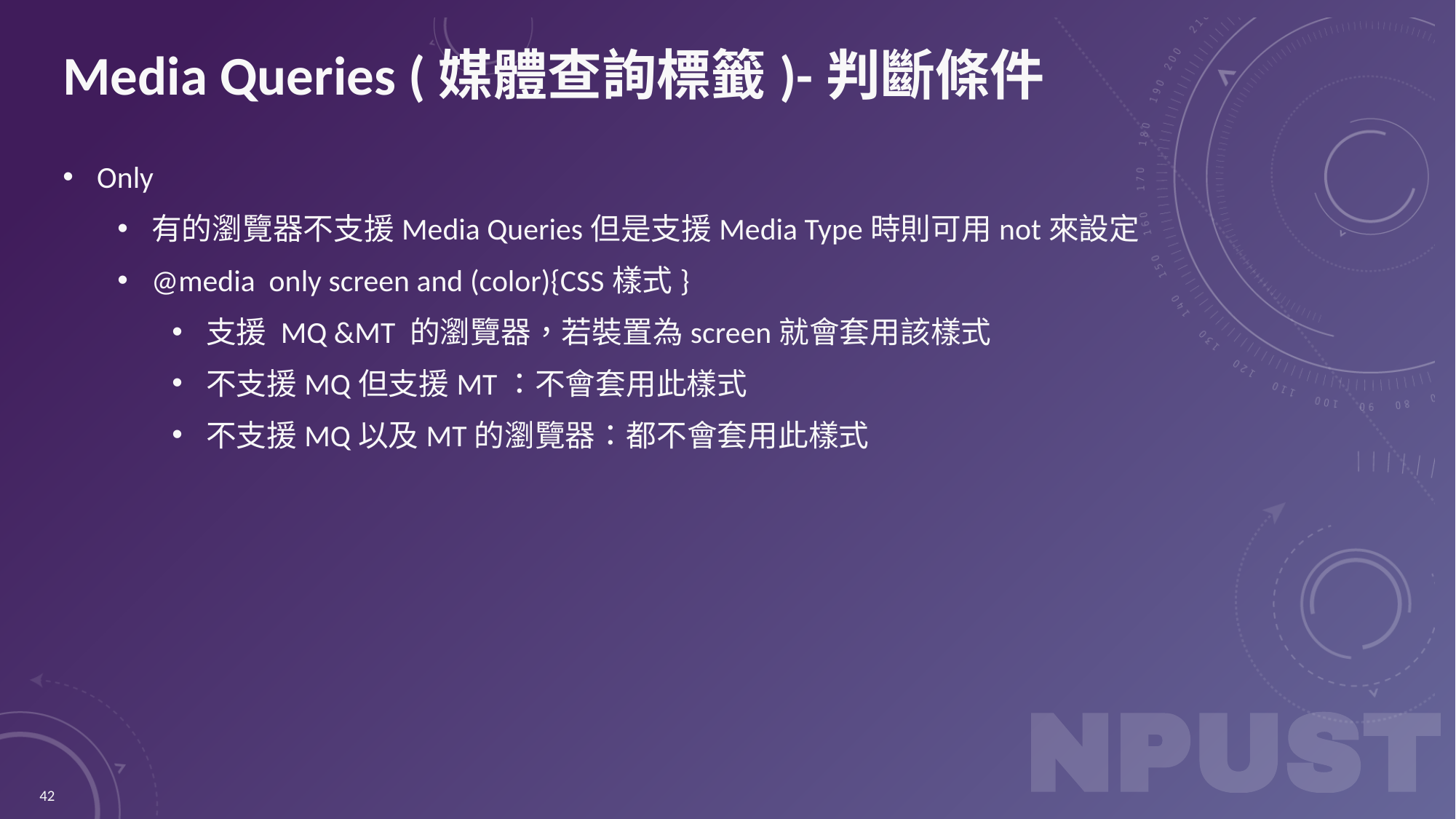

# Media Queries (媒體查詢標籤)-判斷條件
Only
有的瀏覽器不支援Media Queries但是支援Media Type時則可用not來設定
@media  only screen and (color){CSS樣式}
支援 MQ &MT 的瀏覽器，若裝置為screen就會套用該樣式
不支援MQ但支援MT：不會套用此樣式
不支援MQ以及MT的瀏覽器：都不會套用此樣式

42